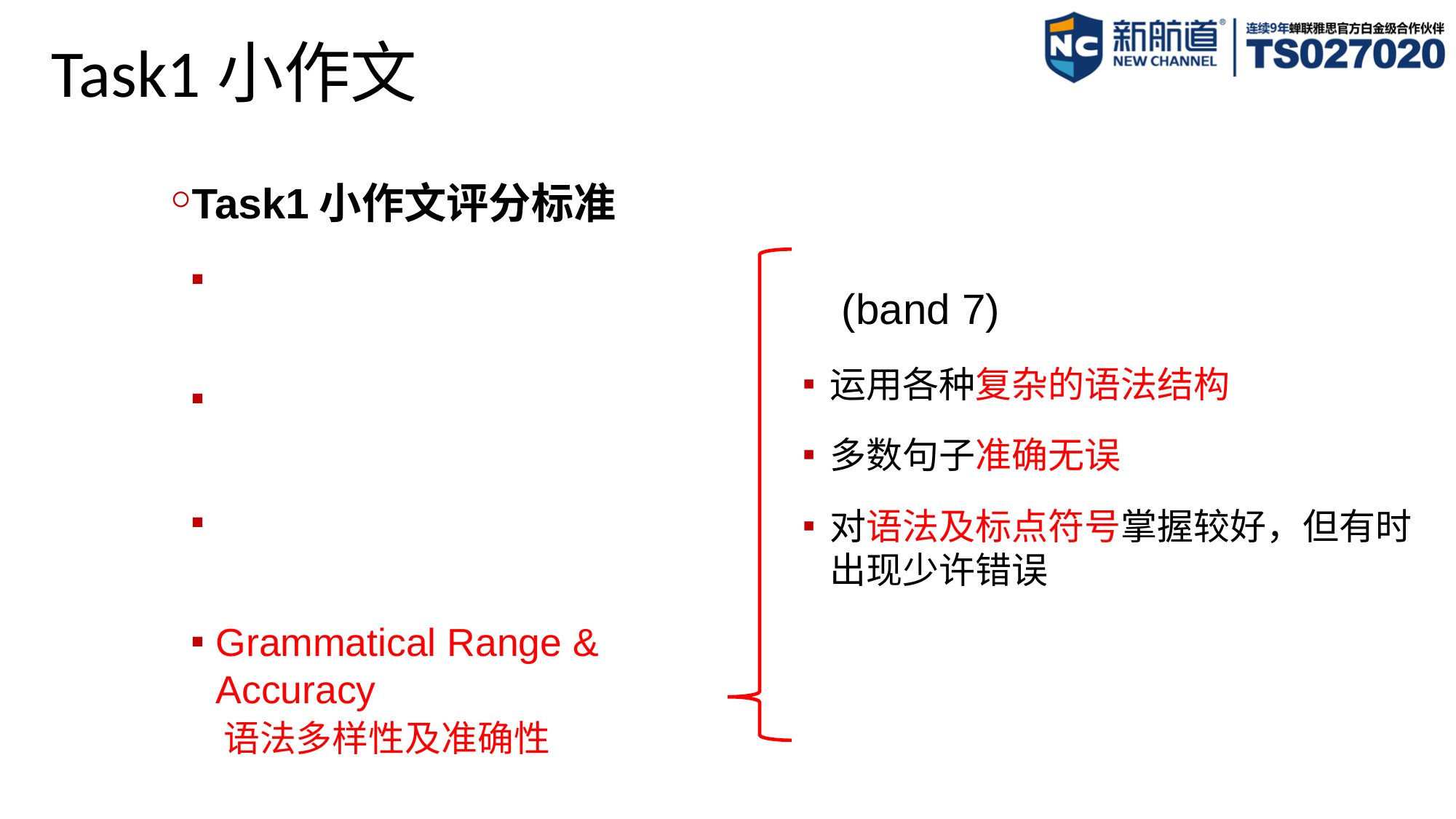

# Task1小作文
Task1小作文评分标准
Task Achievement
   写作任务完成情况
Coherence & Cohesion
   连贯与衔接
Lexical Resource
   词汇丰富程度
Grammatical Range & Accuracy
   语法多样性及准确性

 (band 7)
运用各种复杂的语法结构
多数句子准确无误
对语法及标点符号掌握较好，但有时出现少许错误